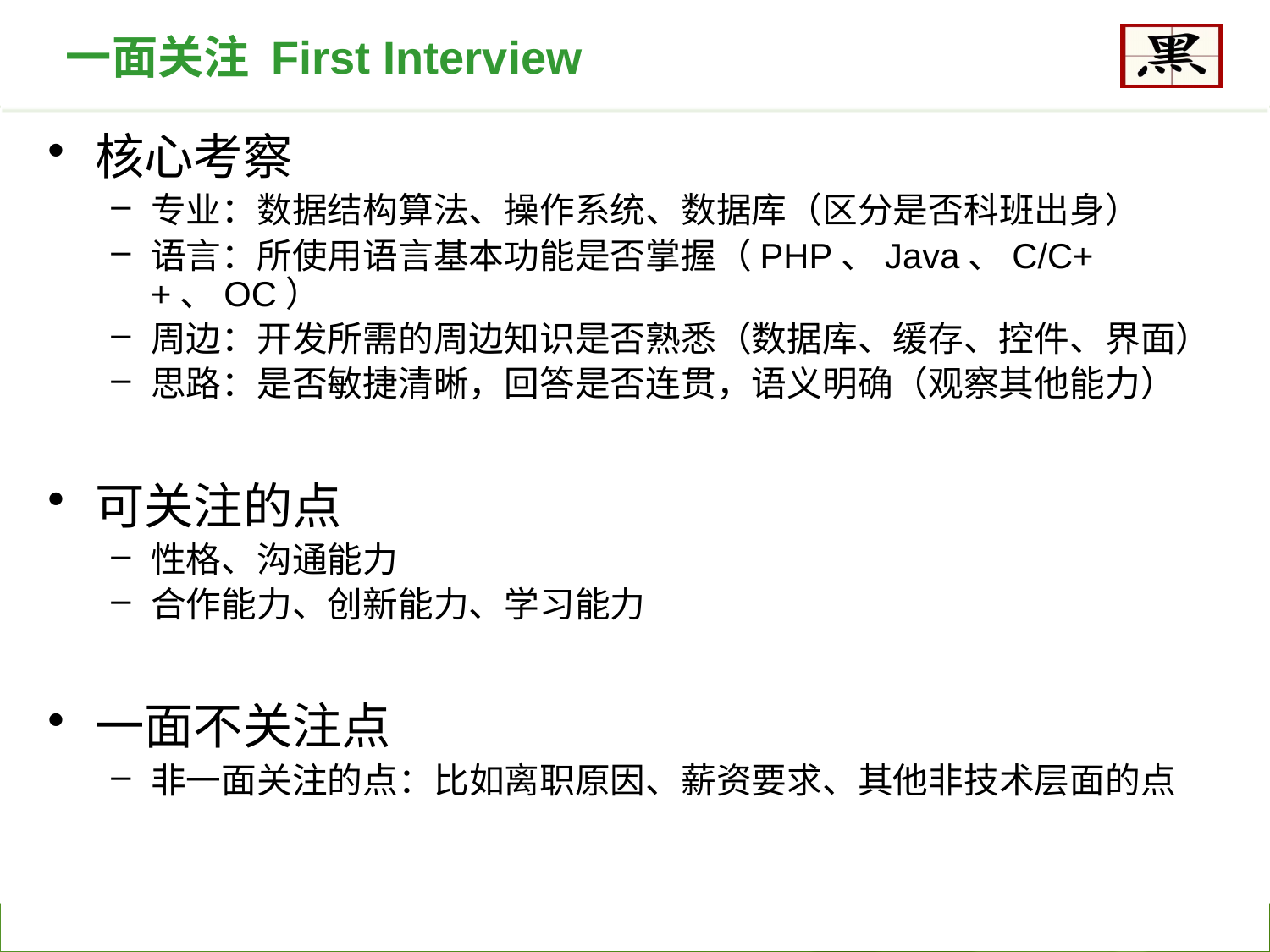

一面关注 First Interview
核心考察
专业：数据结构算法、操作系统、数据库（区分是否科班出身）
语言：所使用语言基本功能是否掌握（PHP、Java、C/C++、OC）
周边：开发所需的周边知识是否熟悉（数据库、缓存、控件、界面）
思路：是否敏捷清晰，回答是否连贯，语义明确（观察其他能力）

可关注的点
性格、沟通能力
合作能力、创新能力、学习能力

一面不关注点
非一面关注的点：比如离职原因、薪资要求、其他非技术层面的点